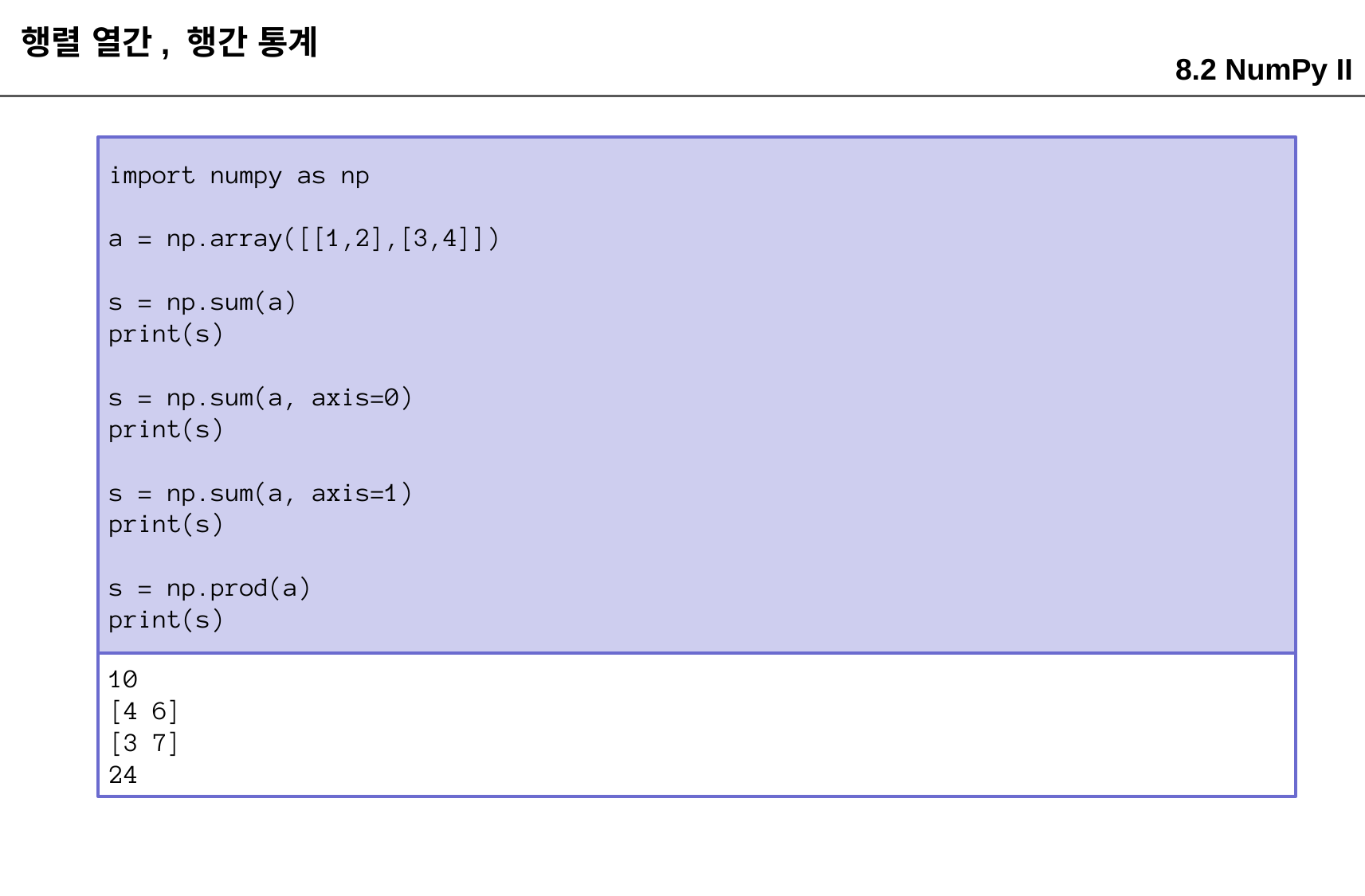

행렬 열간, 행간 통계
8.2 NumPy II
import numpy as np

a = np.array([[1,2],[3,4]])

s = np.sum(a)
print(s)

s = np.sum(a, axis=0)
print(s)

s = np.sum(a, axis=1)
print(s)

s = np.prod(a)
print(s)
10
[4 6]
[3 7]
24